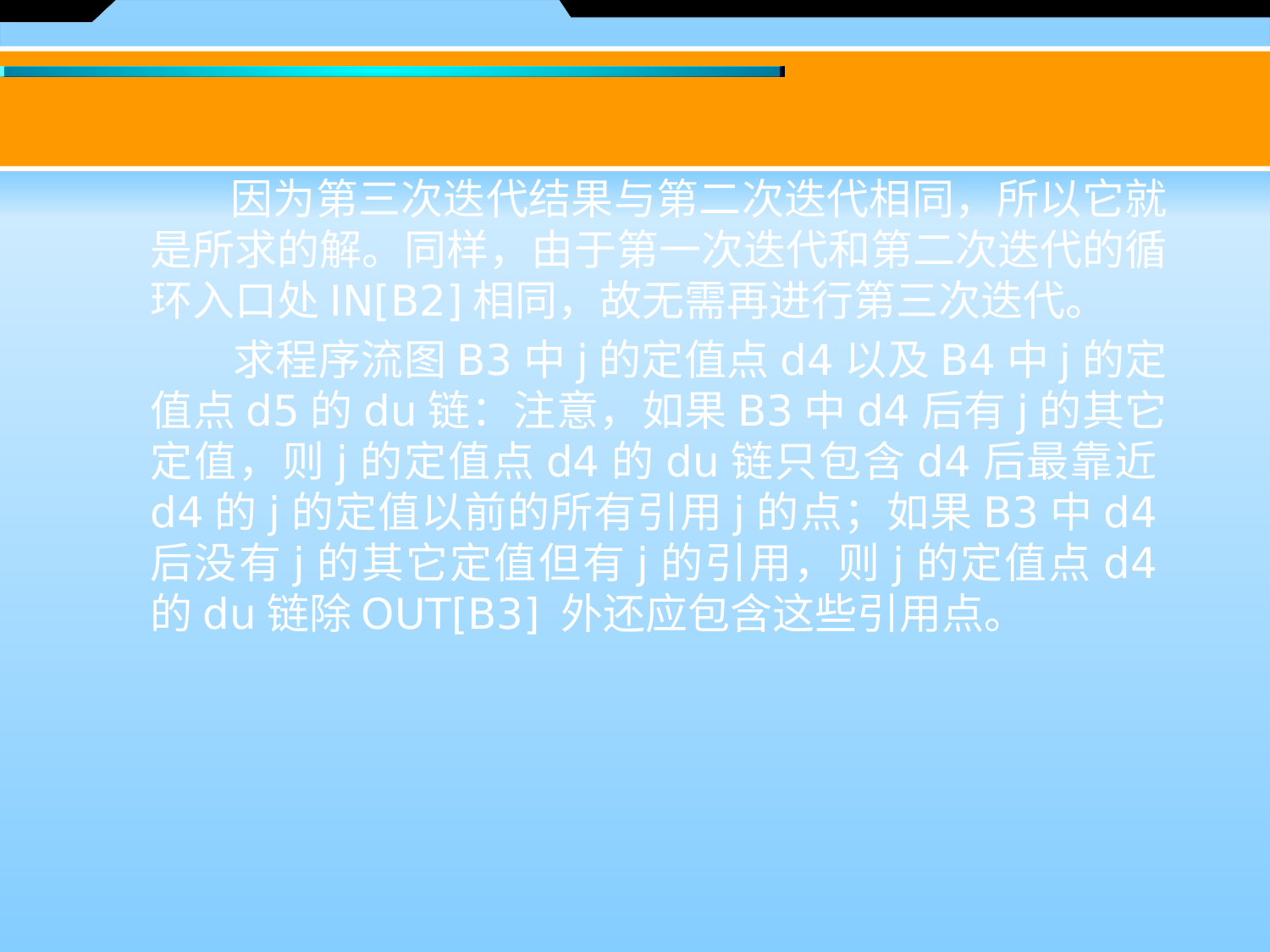

#
            因为第三次迭代结果与第二次迭代相同，所以它就是所求的解。同样，由于第一次迭代和第二次迭代的循环入口处IN[B2]相同，故无需再进行第三次迭代。
            求程序流图B3中j的定值点d4以及B4中j的定值点d5的du链：注意，如果B3中d4后有j的其它定值，则j的定值点d4的du链只包含d4后最靠近d4的j的定值以前的所有引用j的点；如果B3中d4后没有j的其它定值但有j的引用，则j的定值点d4的du链除OUT[B3] 外还应包含这些引用点。